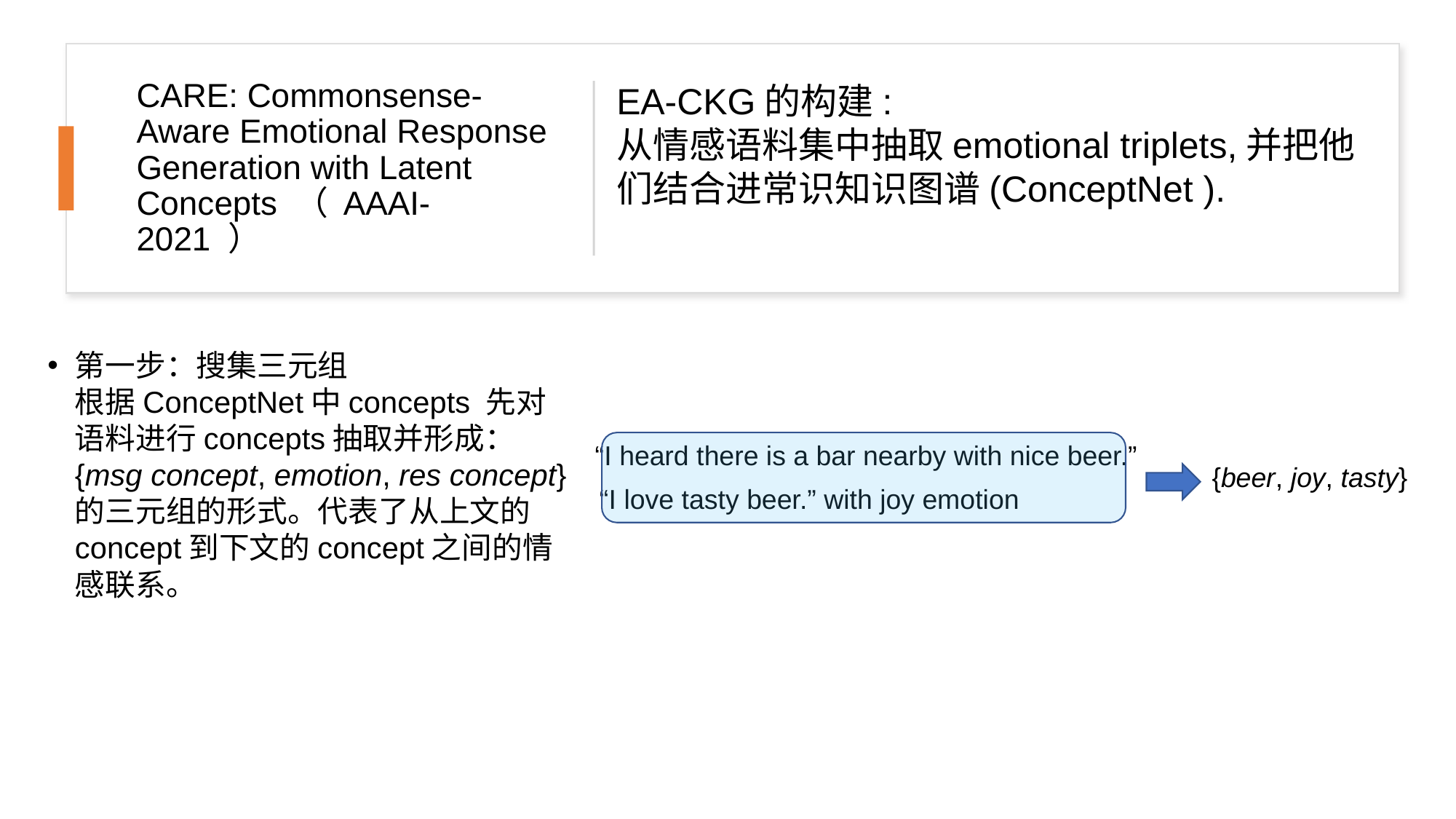

CARE: Commonsense-Aware Emotional Response Generation with Latent Concepts （ AAAI-2021 ）
EA-CKG的构建:
从情感语料集中抽取emotional triplets,并把他们结合进常识知识图谱(ConceptNet ).

第一步：搜集三元组
根据ConceptNet中concepts 先对语料进行concepts抽取并形成： {msg concept, emotion, res concept} 的三元组的形式。代表了从上文的concept到下文的concept之间的情感联系。

“I heard there is a bar nearby with nice beer.”

{beer, joy, tasty}

“I love tasty beer.” with joy emotion